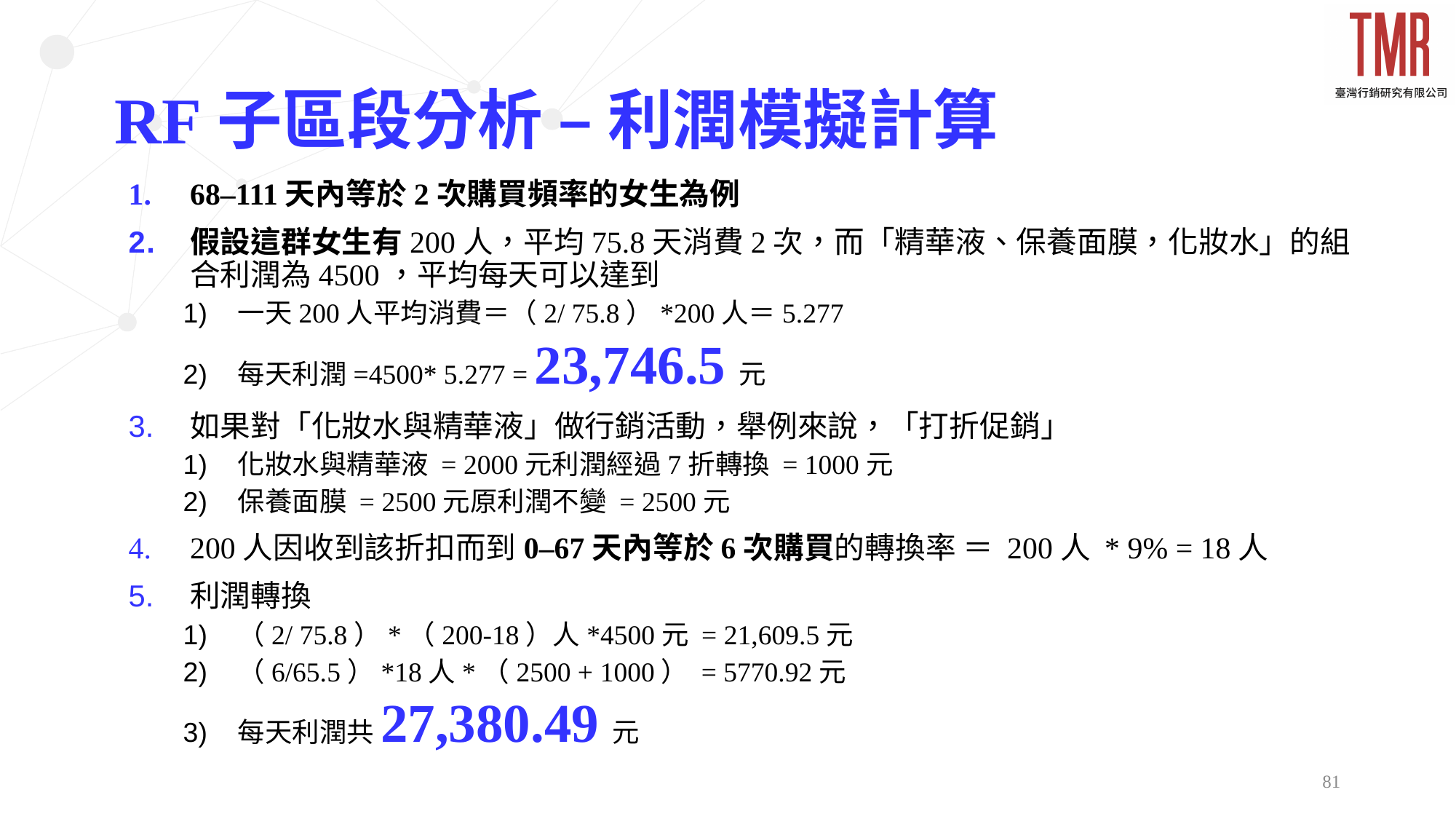

# RF子區段分析 – 利潤模擬計算
68–111天內等於2次購買頻率的女生為例
假設這群女生有200人，平均75.8天消費2次，而「精華液、保養面膜，化妝水」的組合利潤為4500，平均每天可以達到
一天200人平均消費＝（2/ 75.8）*200人＝5.277
每天利潤=4500* 5.277 = 23,746.5元
如果對「化妝水與精華液」做行銷活動，舉例來說，「打折促銷」
化妝水與精華液 = 2000元利潤經過7折轉換 = 1000元
保養面膜 = 2500元原利潤不變 = 2500元
200人因收到該折扣而到0–67天內等於6次購買的轉換率 ＝ 200人 * 9% = 18人
利潤轉換
（2/ 75.8）*（200-18）人*4500元 = 21,609.5元
（6/65.5）*18人*（2500 + 1000） = 5770.92元
每天利潤共27,380.49元

81